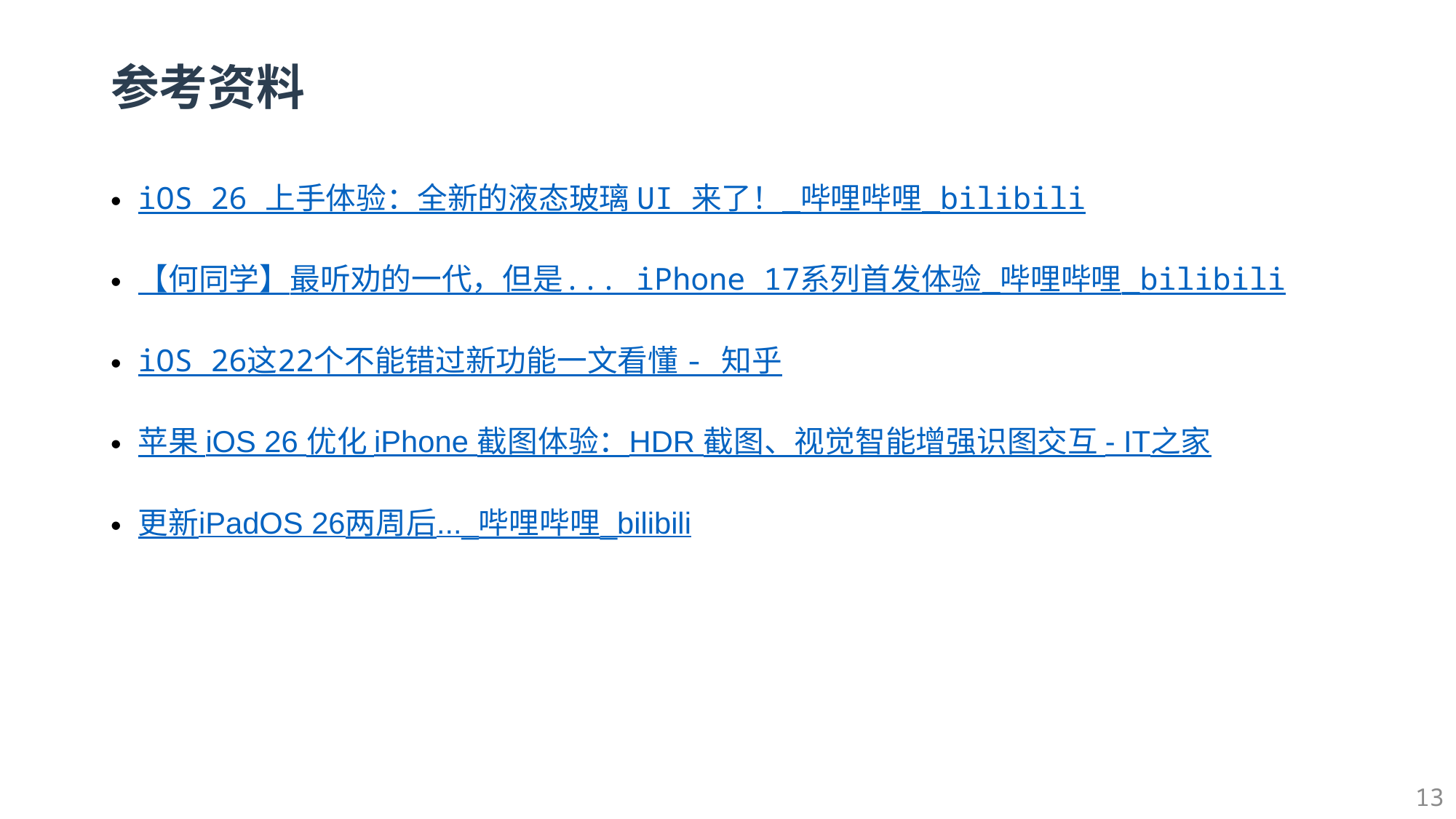

# 参考资料
iOS 26 上手体验：全新的液态玻璃 UI 来了！_哔哩哔哩_bilibili
【何同学】最听劝的一代，但是... iPhone 17系列首发体验_哔哩哔哩_bilibili
iOS 26这22个不能错过新功能一文看懂 - 知乎
苹果 iOS 26 优化 iPhone 截图体验：HDR 截图、视觉智能增强识图交互 - IT之家
更新iPadOS 26两周后..._哔哩哔哩_bilibili
13